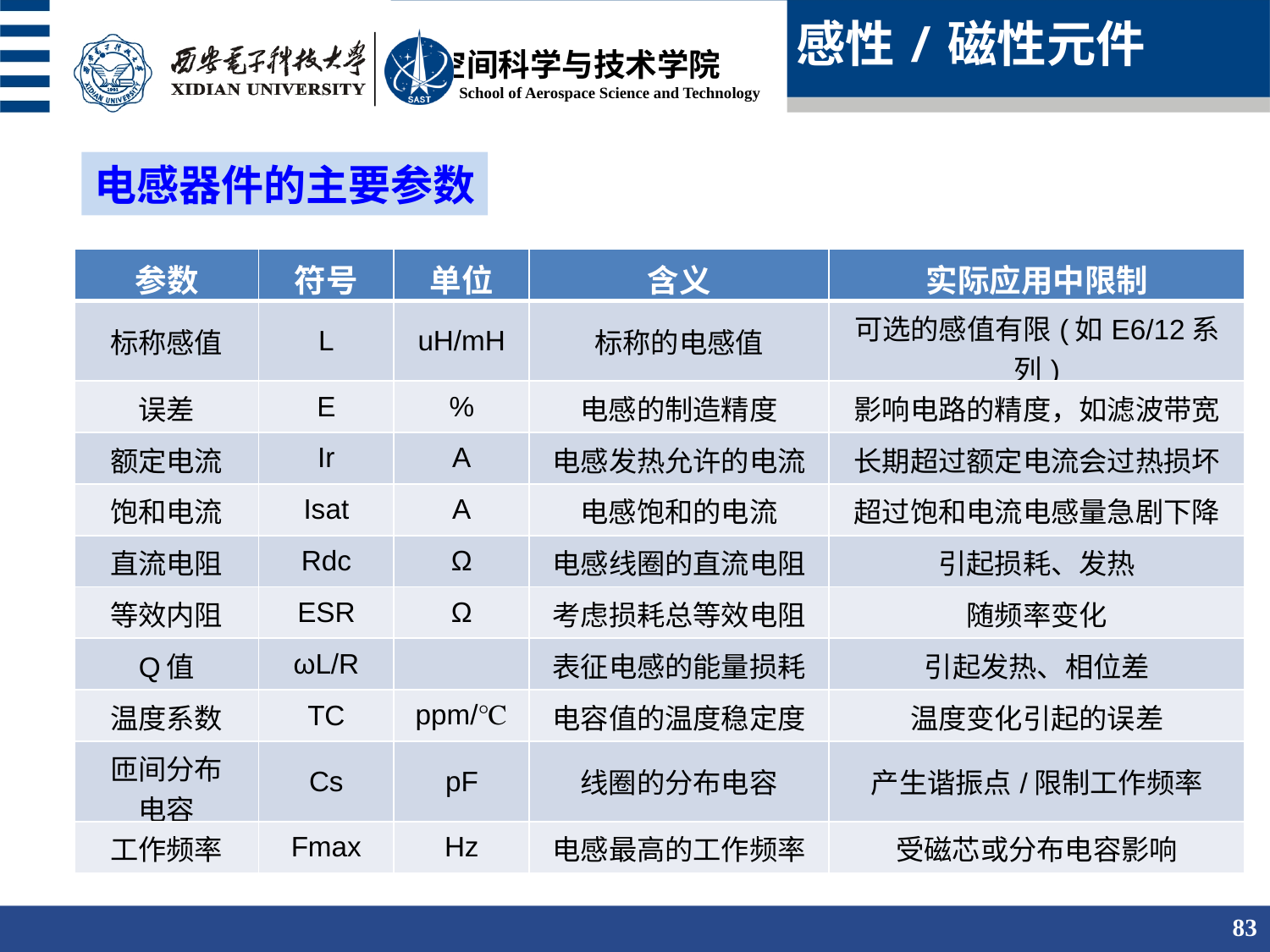

感性/磁性元件
电感器件的主要参数
| 参数 | 符号 | 单位 | 含义 | 实际应用中限制 |
| --- | --- | --- | --- | --- |
| 标称感值 | L | uH/mH | 标称的电感值 | 可选的感值有限(如E6/12系列) |
| 误差 | E | % | 电感的制造精度 | 影响电路的精度，如滤波带宽 |
| 额定电流 | Ir | A | 电感发热允许的电流 | 长期超过额定电流会过热损坏 |
| 饱和电流 | Isat | A | 电感饱和的电流 | 超过饱和电流电感量急剧下降 |
| 直流电阻 | Rdc | Ω | 电感线圈的直流电阻 | 引起损耗、发热 |
| 等效内阻 | ESR | Ω | 考虑损耗总等效电阻 | 随频率变化 |
| Q值 | ωL/R |  | 表征电感的能量损耗 | 引起发热、相位差 |
| 温度系数 | TC | ppm/℃ | 电容值的温度稳定度 | 温度变化引起的误差 |
| 匝间分布 电容 | Cs | pF | 线圈的分布电容 | 产生谐振点/限制工作频率 |
| 工作频率 | Fmax | Hz | 电感最高的工作频率 | 受磁芯或分布电容影响 |